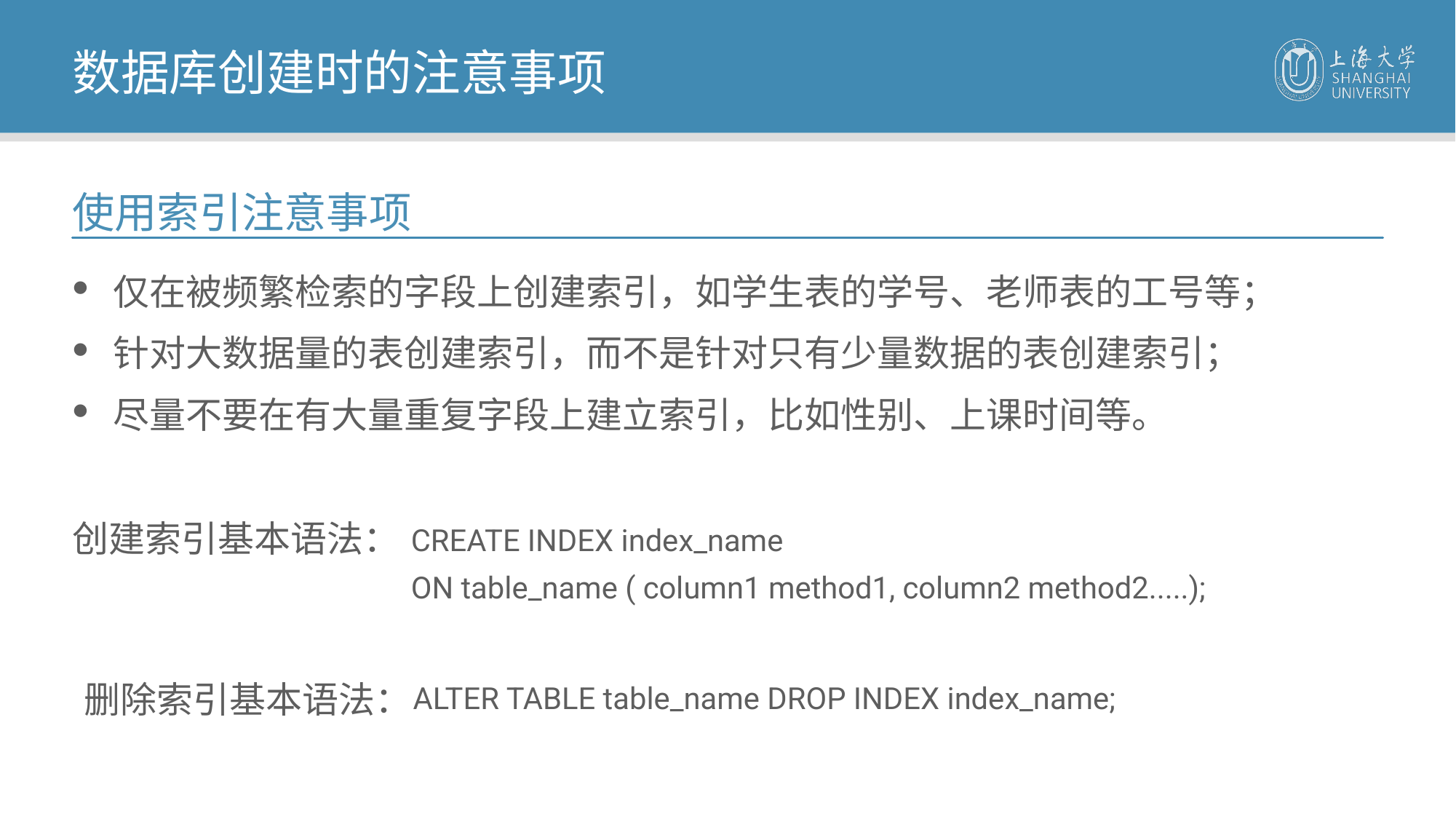

数据库创建时的注意事项
使用索引注意事项
仅在被频繁检索的字段上创建索引，如学生表的学号、老师表的工号等；
针对大数据量的表创建索引，而不是针对只有少量数据的表创建索引；
尽量不要在有大量重复字段上建立索引，比如性别、上课时间等。
创建索引基本语法：
CREATE INDEX index_name
ON table_name ( column1 method1, column2 method2.....);
 删除索引基本语法：
     ALTER TABLE table_name DROP INDEX index_name;